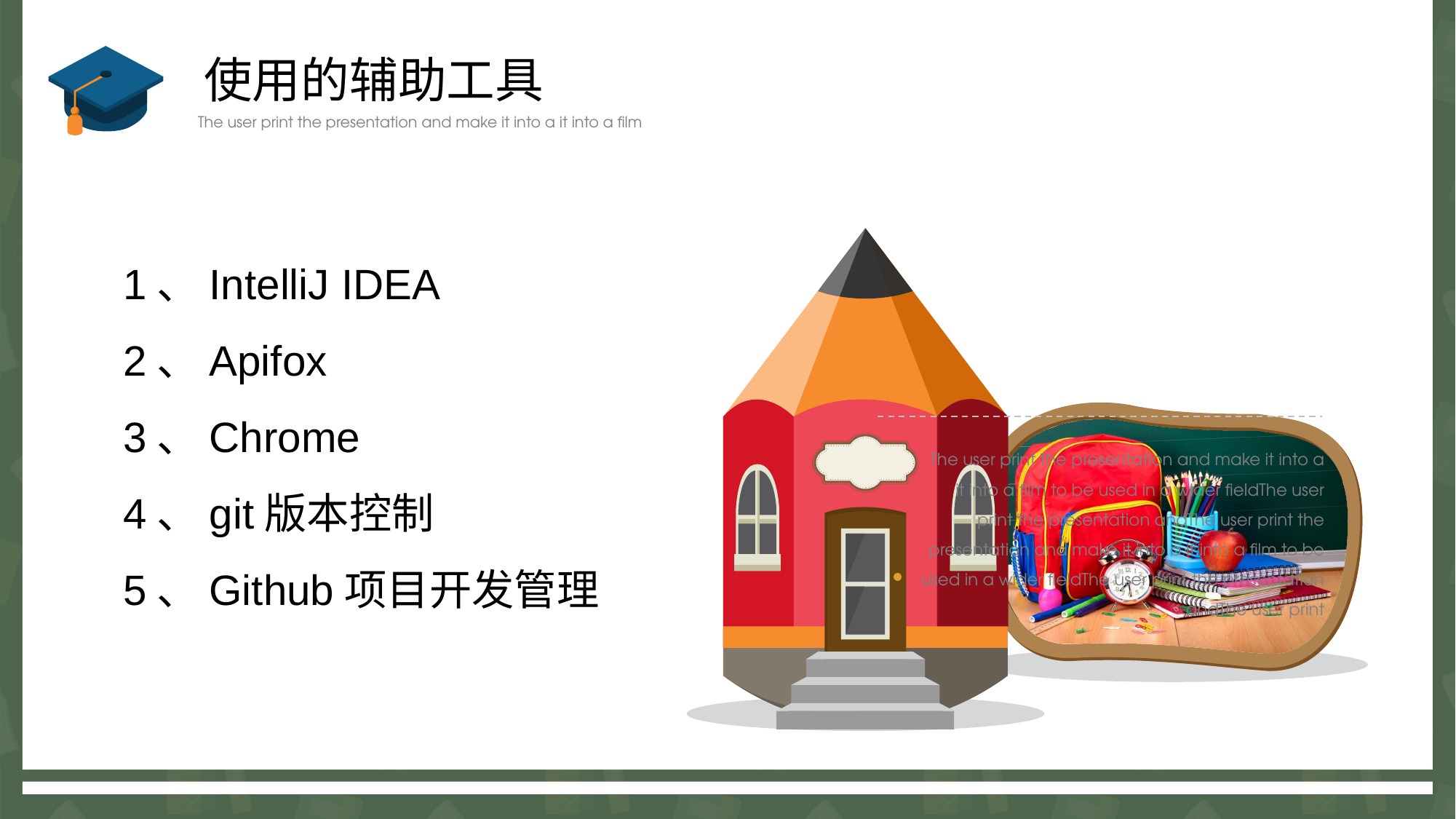

使用的辅助工具
The user print the presentation and make it into a it into a film

1、IntelliJ IDEA
2、Apifox
3、Chrome
4、git版本控制
5、Github项目开发管理

The user print the presentation and make it into a it into a film to be used in a wider fieldThe user print the presentation andThe user print the presentation and make it into a it into a film to be used in a wider fieldThe user print the presentation andThe user print